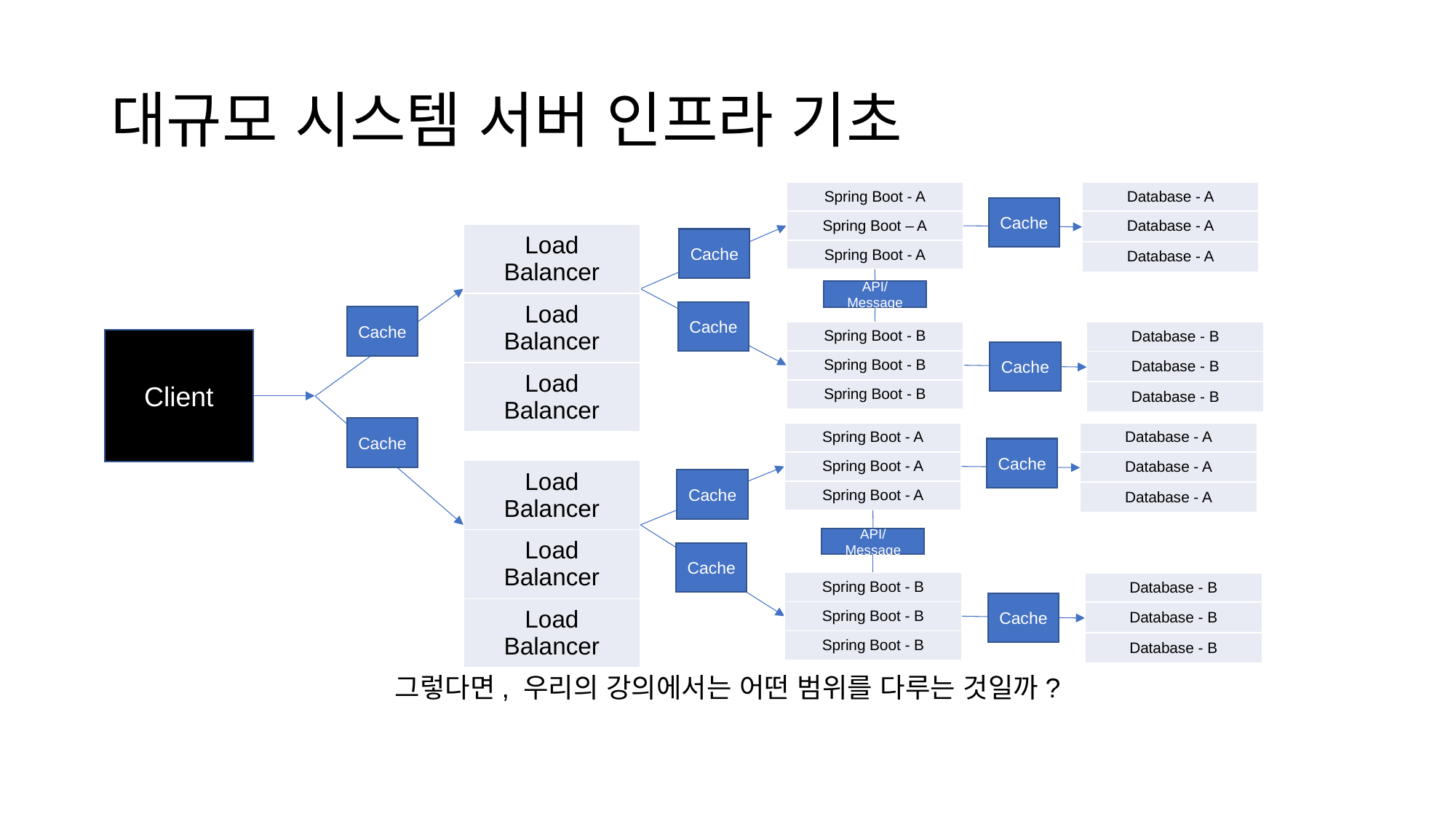

# 대규모 시스템 서버 인프라 기초
| Spring Boot - A |
| --- |
| Spring Boot – A |
| Spring Boot - A |
| Database - A |
| --- |
| Database - A |
| Database - A |
Cache
| Load Balancer |
| --- |
| Load Balancer |
| Load Balancer |
Cache
API/Message
Cache
Cache
| Spring Boot - B |
| --- |
| Spring Boot - B |
| Spring Boot - B |
| Database - B |
| --- |
| Database - B |
| Database - B |
Client
Cache
Cache
| Spring Boot - A |
| --- |
| Spring Boot - A |
| Spring Boot - A |
| Database - A |
| --- |
| Database - A |
| Database - A |
Cache
| Load Balancer |
| --- |
| Load Balancer |
| Load Balancer |
Cache
API/Message
Cache
| Spring Boot - B |
| --- |
| Spring Boot - B |
| Spring Boot - B |
| Database - B |
| --- |
| Database - B |
| Database - B |
Cache
그렇다면, 우리의 강의에서는 어떤 범위를 다루는 것일까?